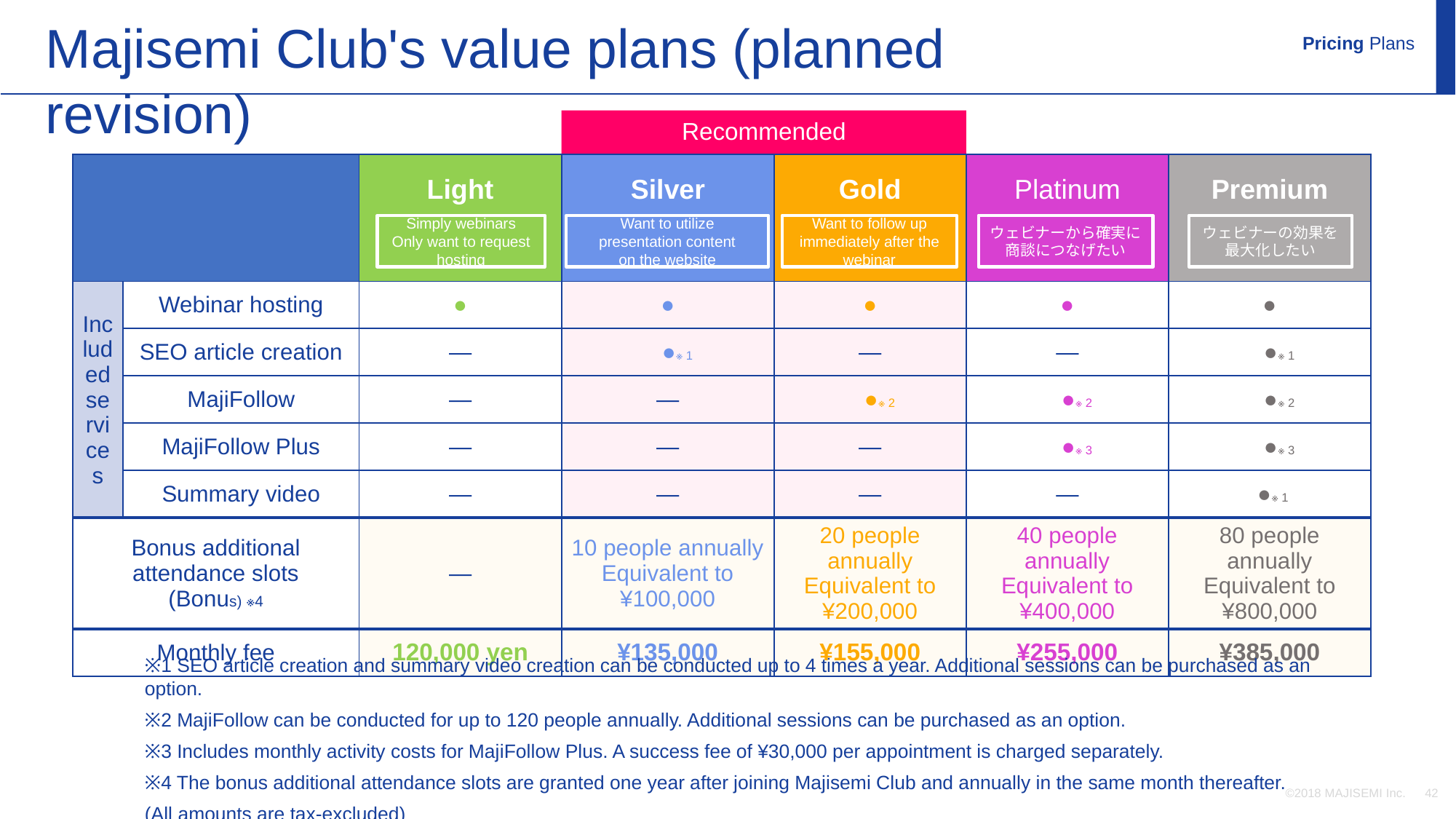

Majisemi Club's value plans (planned revision)
Pricing Plans
Recommended
|  |  | Light | Silver | Gold | Platinum | Premium |
| --- | --- | --- | --- | --- | --- | --- |
| Included services | Webinar hosting | ● | ● | ● | ● | ● |
|  | SEO article creation | ― | ●※1 | ― | ― | ●※1 |
|  | MajiFollow | ― | ― | ●※2 | ●※2 | ●※2 |
|  | MajiFollow Plus | ― | ― | ― | ●※3 | ●※3 |
|  | Summary video | ― | ― | ― | ― | ●※1 |
| Bonus additional attendance slots (Bonus) ※4 |  | ― | 10 people annually Equivalent to ¥100,000 | 20 people annually Equivalent to ¥200,000 | 40 people annually Equivalent to ¥400,000 | 80 people annually Equivalent to ¥800,000 |
| Monthly fee |  | 120,000 yen | ¥135,000 | ¥155,000 | ¥255,000 | ¥385,000 |
Simply webinars
Only want to request hosting
Want to utilize presentation content
on the website
Want to follow up
immediately after the webinar
ウェビナーから確実に
商談につなげたい
ウェビナーの効果を
最大化したい
※1 SEO article creation and summary video creation can be conducted up to 4 times a year. Additional sessions can be purchased as an option.
※2 MajiFollow can be conducted for up to 120 people annually. Additional sessions can be purchased as an option.
※3 Includes monthly activity costs for MajiFollow Plus. A success fee of ¥30,000 per appointment is charged separately.
※4 The bonus additional attendance slots are granted one year after joining Majisemi Club and annually in the same month thereafter.
(All amounts are tax-excluded)
©2018 MAJISEMI Inc.
42